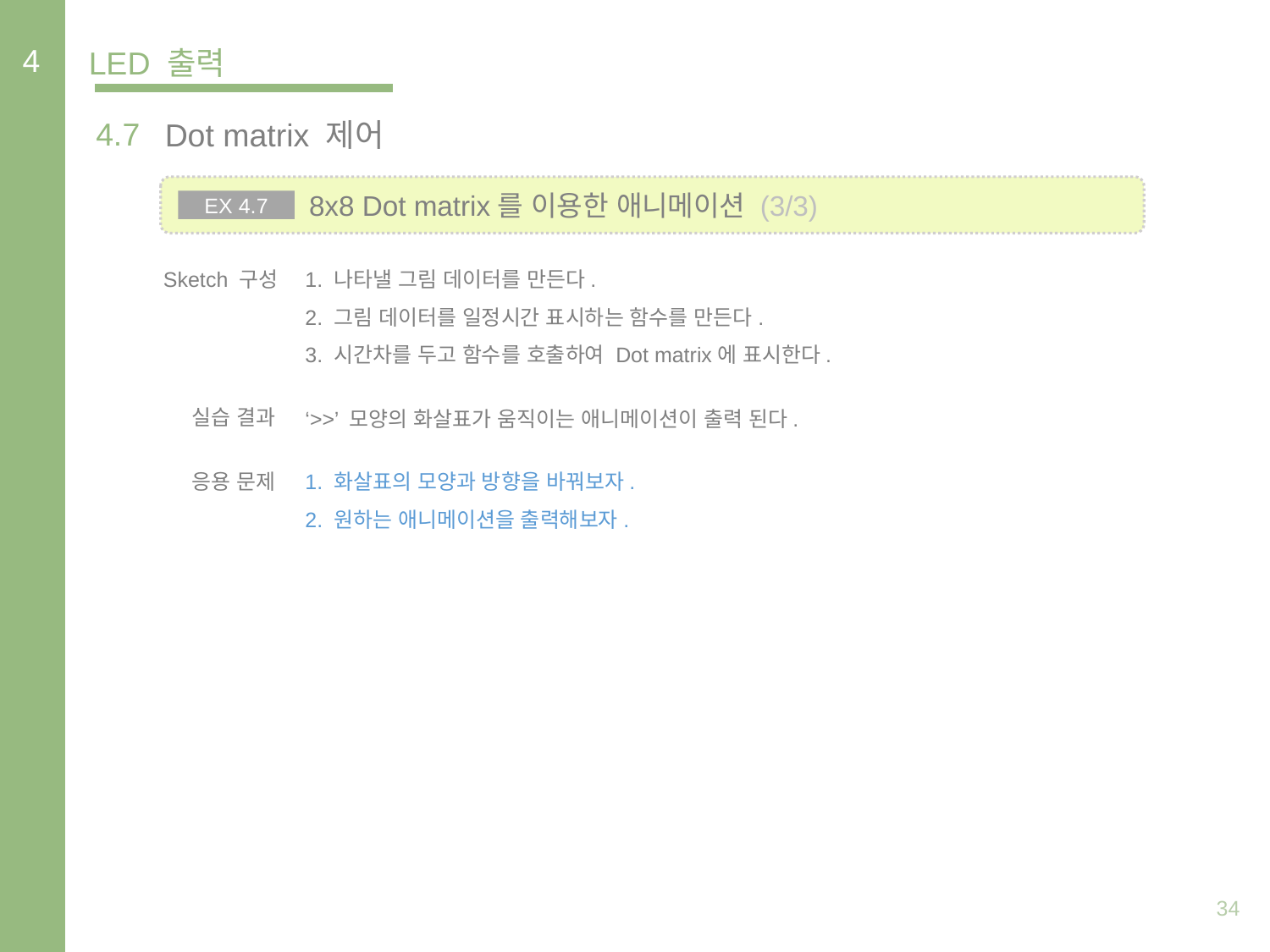

4
LED 출력
4.7
Dot matrix 제어
                 8x8 Dot matrix를 이용한 애니메이션 (3/3)
EX 4.7
Sketch 구성
1. 나타낼 그림 데이터를 만든다.
2. 그림 데이터를 일정시간 표시하는 함수를 만든다.
3. 시간차를 두고 함수를 호출하여 Dot matrix에 표시한다.
실습 결과
‘>>’ 모양의 화살표가 움직이는 애니메이션이 출력 된다.
응용 문제
1. 화살표의 모양과 방향을 바꿔보자.
2. 원하는 애니메이션을 출력해보자.
34